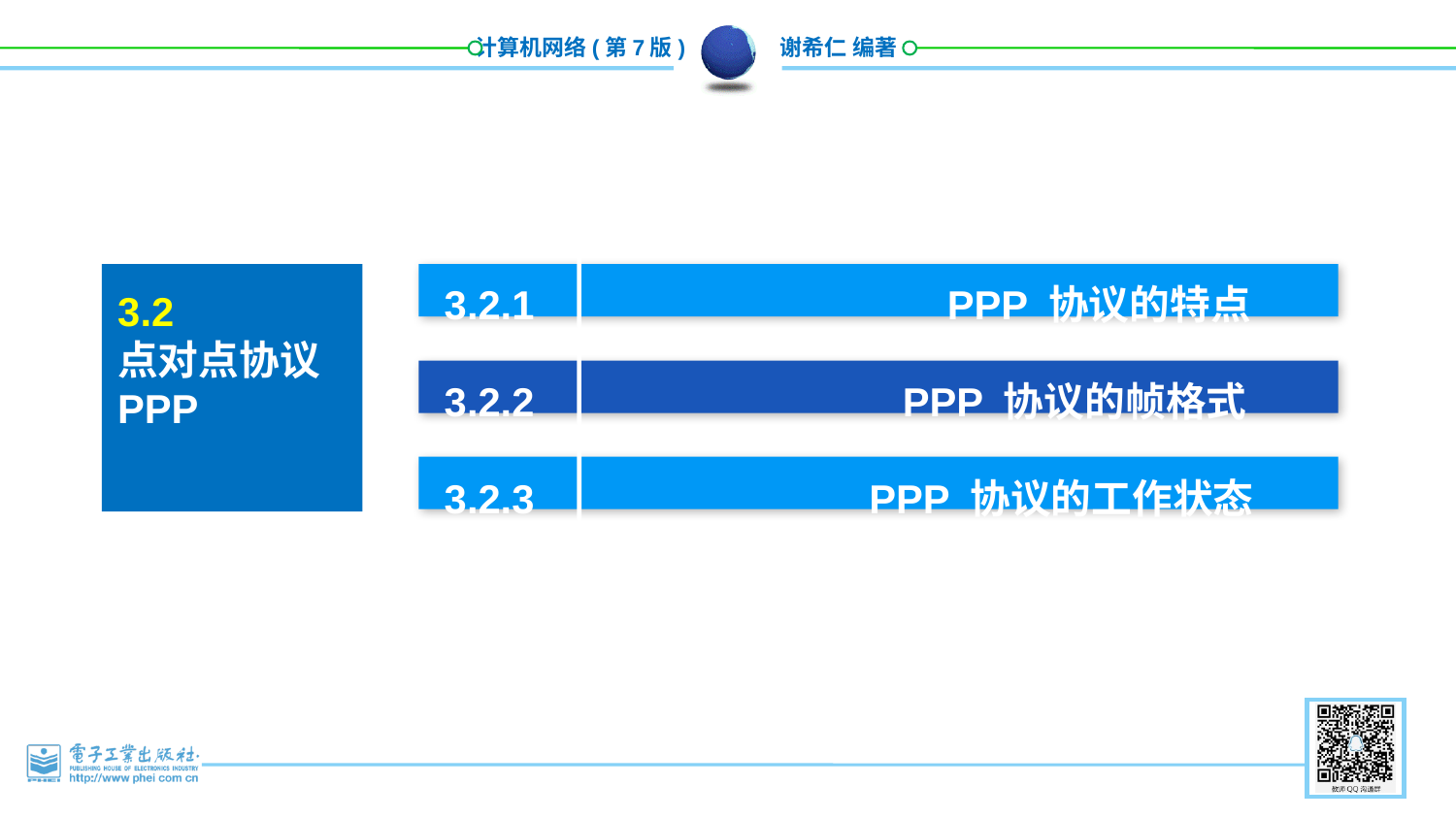

3.2.1                                     PPP 协议的特点
3.2.2                                 PPP 协议的帧格式
3.2.3                              PPP 协议的工作状态

3.2
点对点协议 PPP